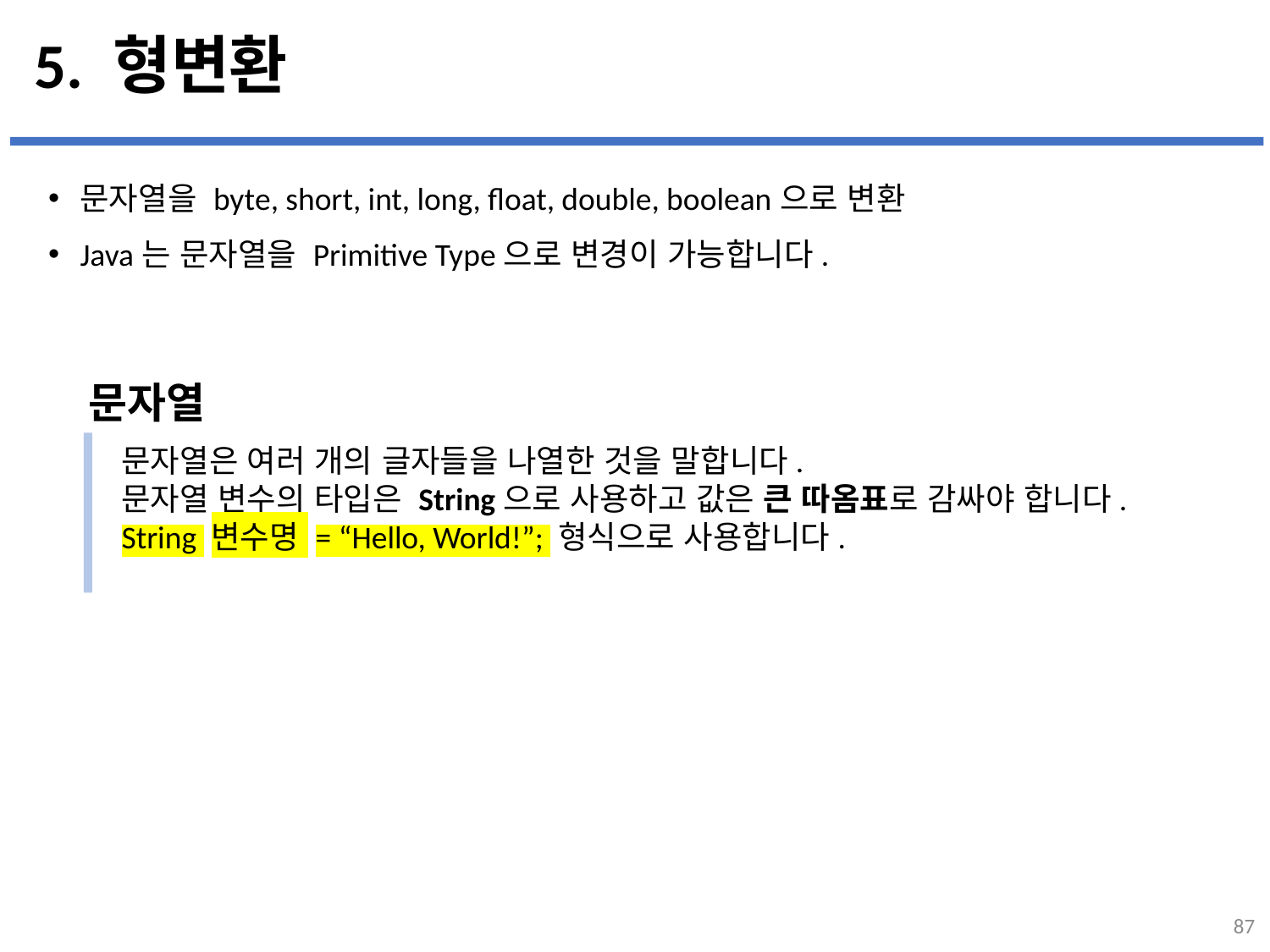

# 5. 형변환
문자열을 byte, short, int, long, float, double, boolean으로 변환
Java는 문자열을 Primitive Type으로 변경이 가능합니다.
...

설명
문자열

문자열은 여러 개의 글자들을 나열한 것을 말합니다.
문자열 변수의 타입은 String으로 사용하고 값은 큰 따옴표로 감싸야 합니다.
String 변수명 = “Hello, World!”; 형식으로 사용합니다.
87